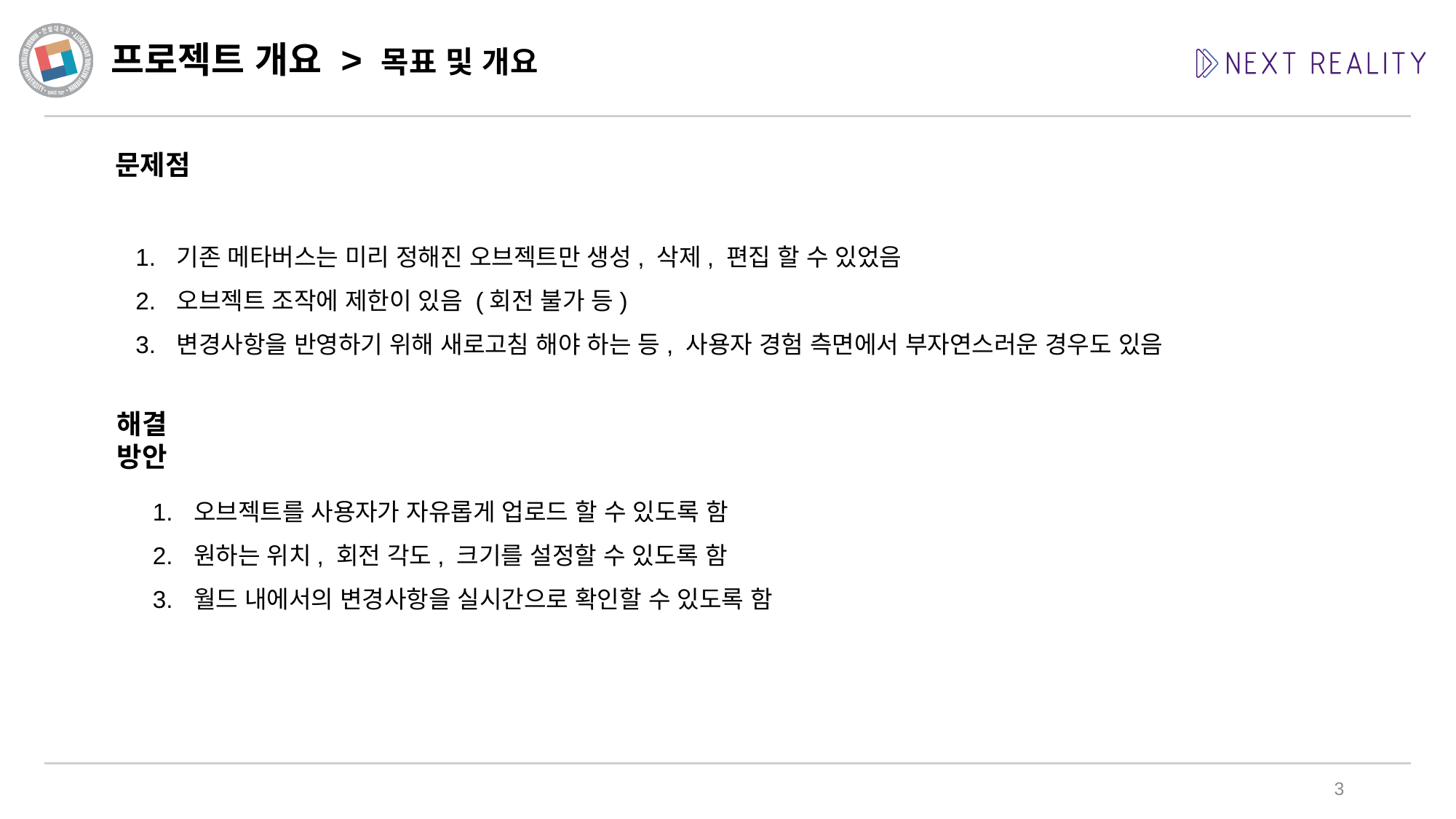

# 프로젝트 개요 > 목표 및 개요
문제점
기존 메타버스는 미리 정해진 오브젝트만 생성, 삭제, 편집 할 수 있었음
오브젝트 조작에 제한이 있음 (회전 불가 등)
변경사항을 반영하기 위해 새로고침 해야 하는 등, 사용자 경험 측면에서 부자연스러운 경우도 있음
해결 방안
오브젝트를 사용자가 자유롭게 업로드 할 수 있도록 함
원하는 위치, 회전 각도, 크기를 설정할 수 있도록 함
월드 내에서의 변경사항을 실시간으로 확인할 수 있도록 함
3